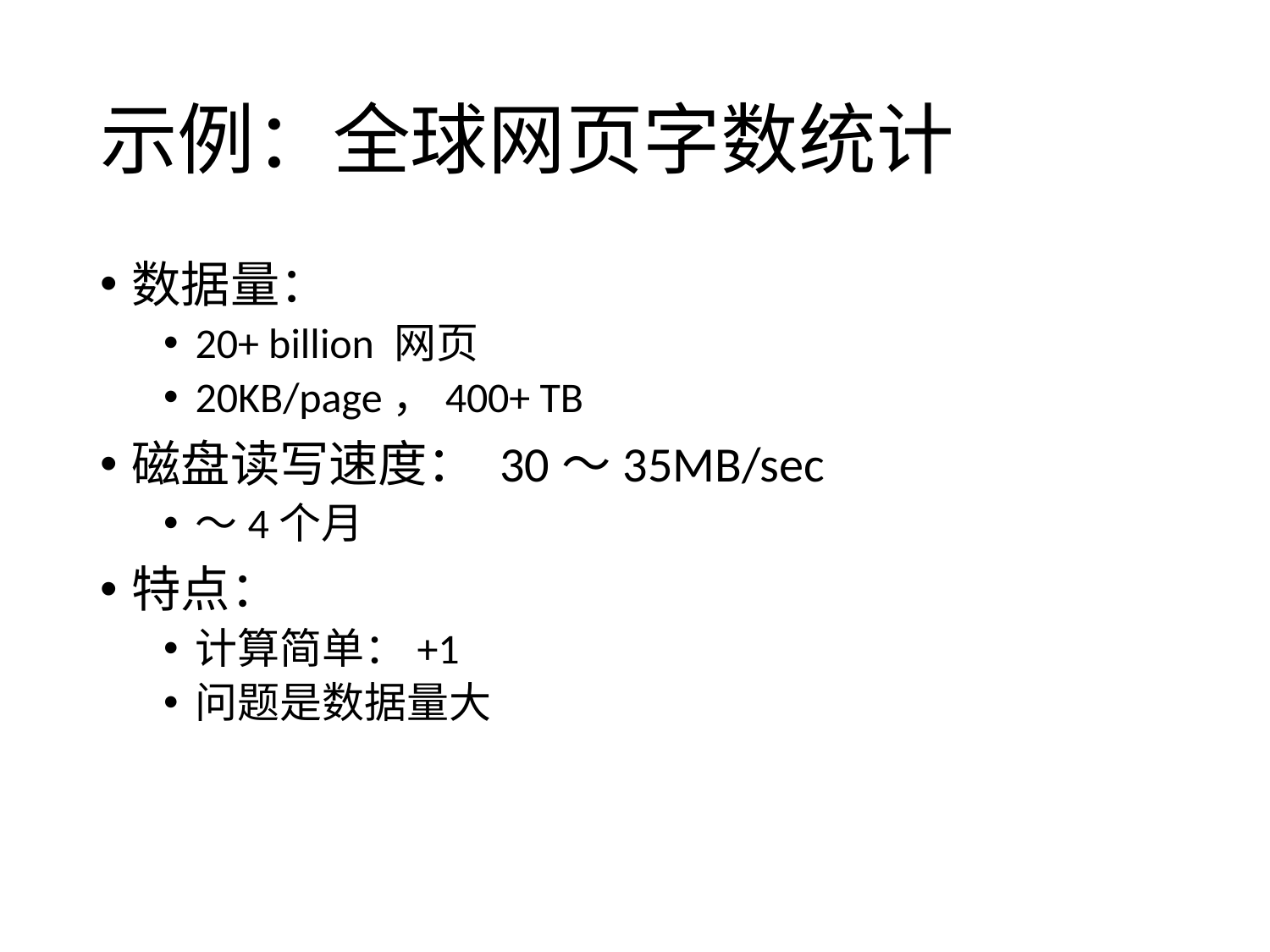

# 示例：全球网页字数统计
数据量：
20+ billion 网页
20KB/page，400+ TB
磁盘读写速度： 30～35MB/sec
～4个月
特点：
计算简单：+1
问题是数据量大